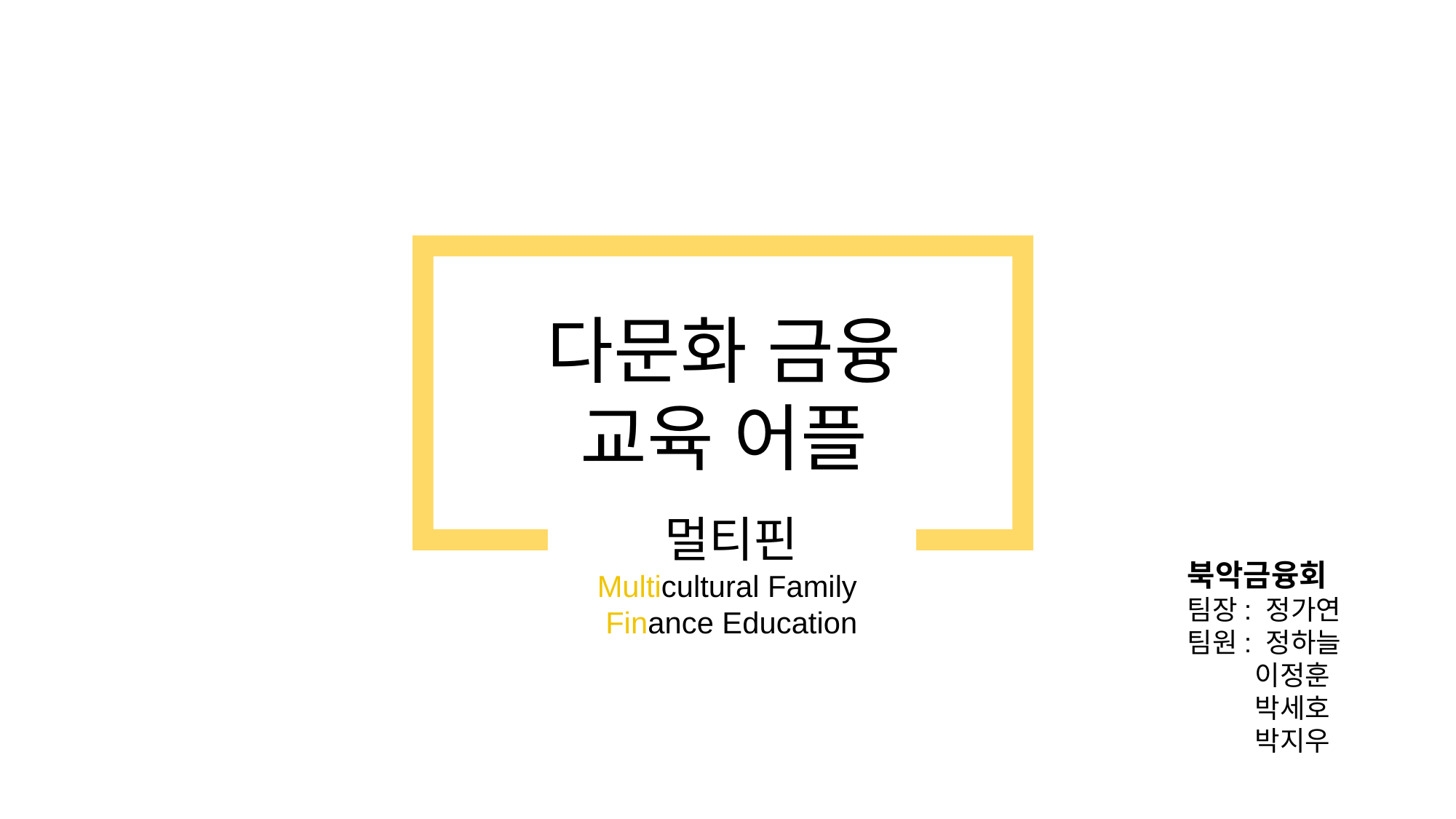

다문화 금융 교육 어플
멀티핀
Multicultural Family
Finance Education

북악금융회
팀장: 정가연
팀원: 정하늘
        이정훈
        박세호
        박지우